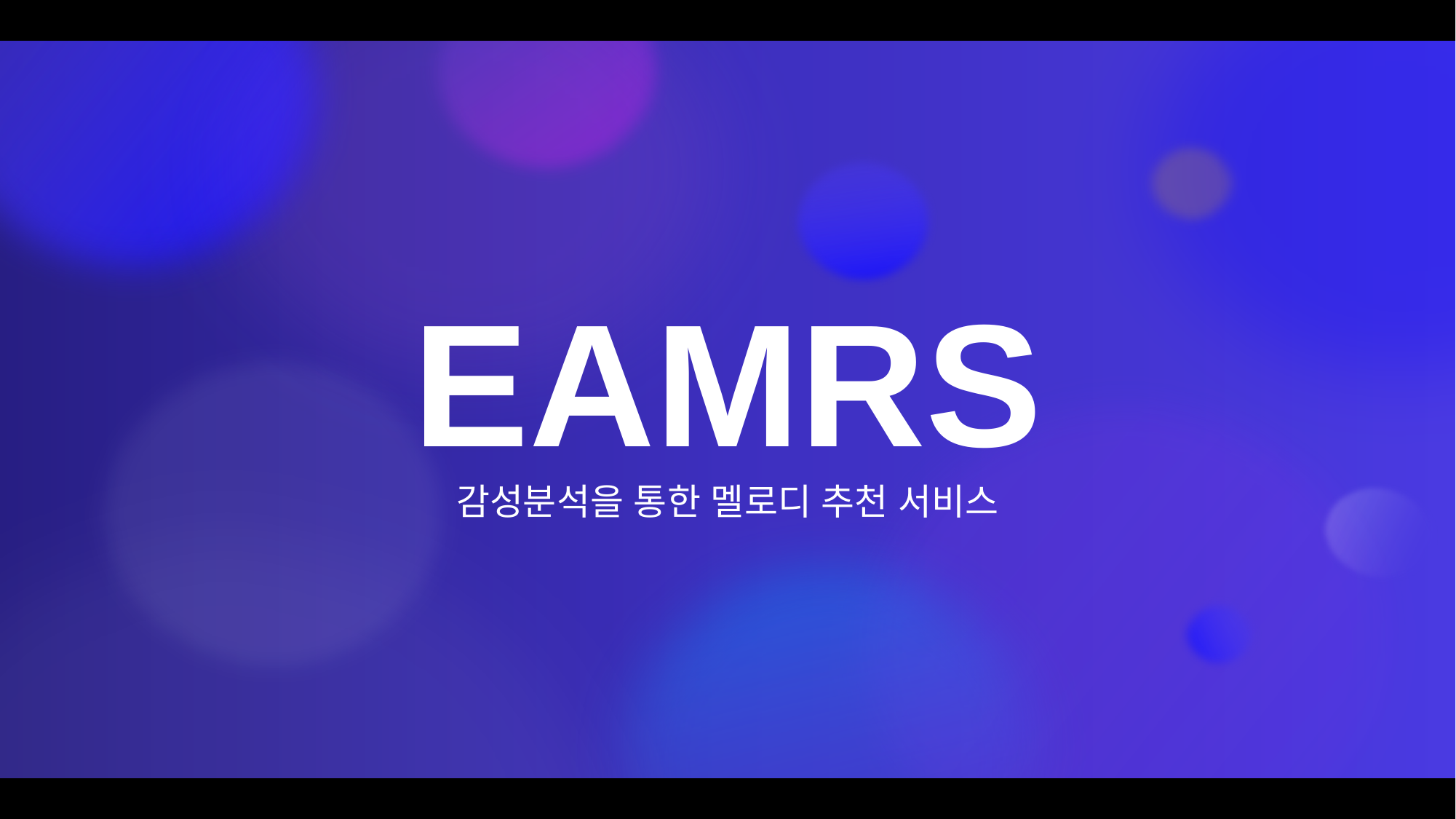

# EAMRS 감성분석을 통한 멜로디 추천 서비스